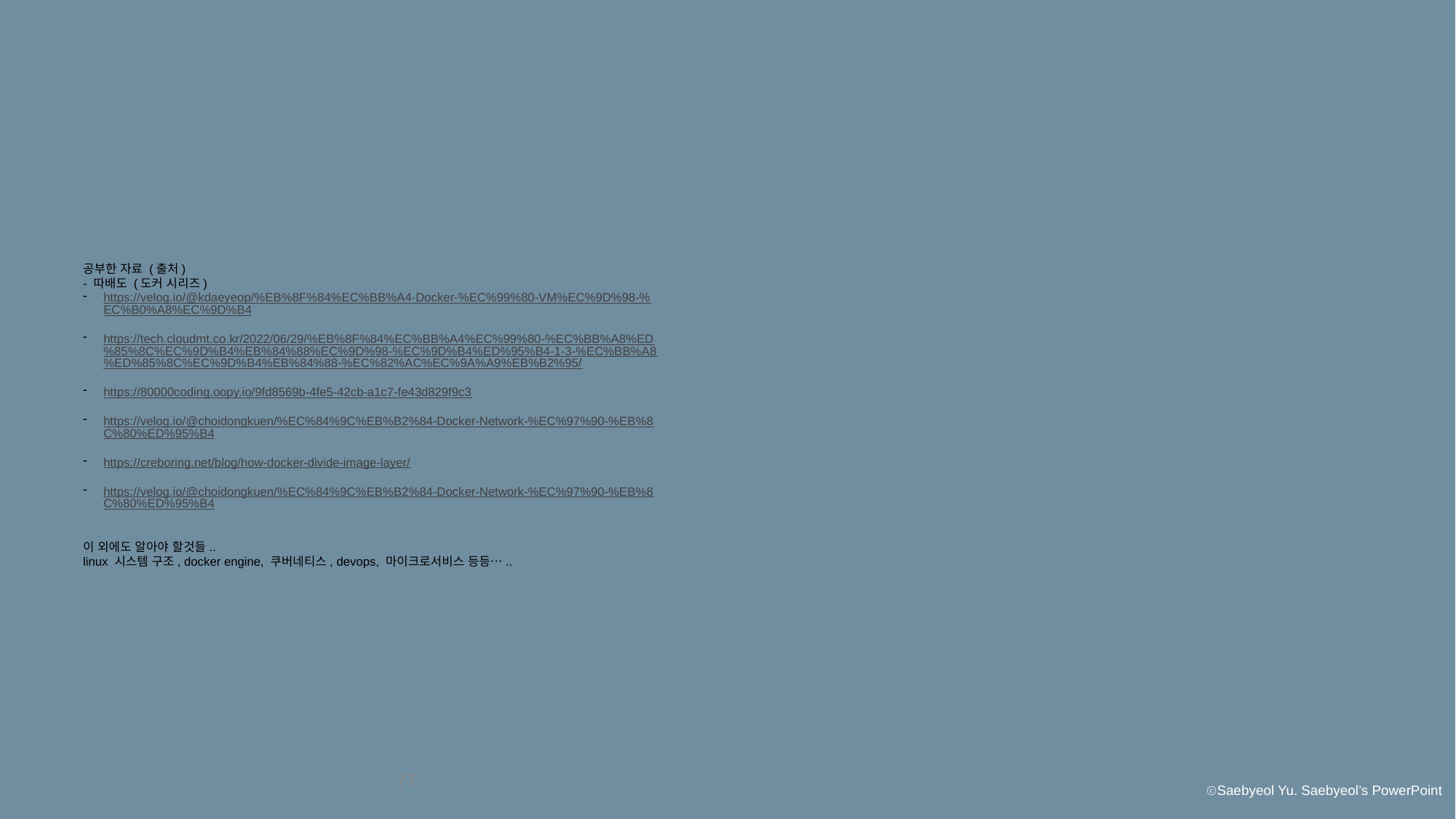

공부한 자료 (출처)
- 따배도 (도커 시리즈)
https://velog.io/@kdaeyeop/%EB%8F%84%EC%BB%A4-Docker-%EC%99%80-VM%EC%9D%98-%EC%B0%A8%EC%9D%B4

https://tech.cloudmt.co.kr/2022/06/29/%EB%8F%84%EC%BB%A4%EC%99%80-%EC%BB%A8%ED%85%8C%EC%9D%B4%EB%84%88%EC%9D%98-%EC%9D%B4%ED%95%B4-1-3-%EC%BB%A8%ED%85%8C%EC%9D%B4%EB%84%88-%EC%82%AC%EC%9A%A9%EB%B2%95/

https://80000coding.oopy.io/9fd8569b-4fe5-42cb-a1c7-fe43d829f9c3

https://velog.io/@choidongkuen/%EC%84%9C%EB%B2%84-Docker-Network-%EC%97%90-%EB%8C%80%ED%95%B4

https://creboring.net/blog/how-docker-divide-image-layer/

https://velog.io/@choidongkuen/%EC%84%9C%EB%B2%84-Docker-Network-%EC%97%90-%EB%8C%80%ED%95%B4

이 외에도 알아야 할것들..
linux 시스템 구조, docker engine, 쿠버네티스, devops, 마이크로서비스 등등…..

77